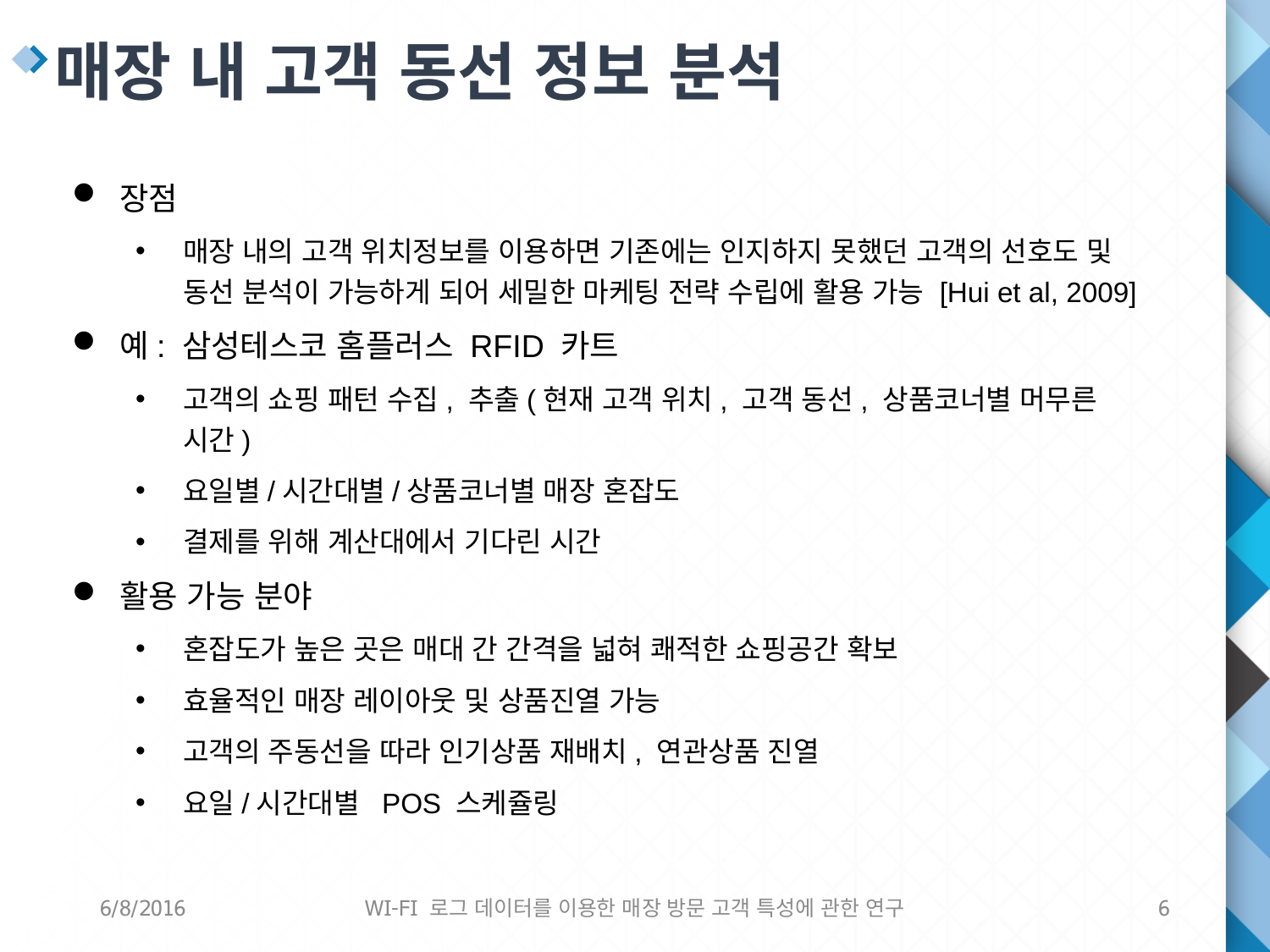

매장 내 고객 동선 정보 분석

장점
매장 내의 고객 위치정보를 이용하면 기존에는 인지하지 못했던 고객의 선호도 및 동선 분석이 가능하게 되어 세밀한 마케팅 전략 수립에 활용 가능 [Hui et al, 2009]
예: 삼성테스코 홈플러스 RFID 카트
고객의 쇼핑 패턴 수집, 추출(현재 고객 위치, 고객 동선, 상품코너별 머무른 시간)
요일별/시간대별/상품코너별 매장 혼잡도
결제를 위해 계산대에서 기다린 시간
활용 가능 분야
혼잡도가 높은 곳은 매대 간 간격을 넓혀 쾌적한 쇼핑공간 확보
효율적인 매장 레이아웃 및 상품진열 가능
고객의 주동선을 따라 인기상품 재배치, 연관상품 진열
요일/시간대별  POS 스케쥴링
6/8/2016
WI-FI 로그 데이터를 이용한 매장 방문 고객 특성에 관한 연구
6